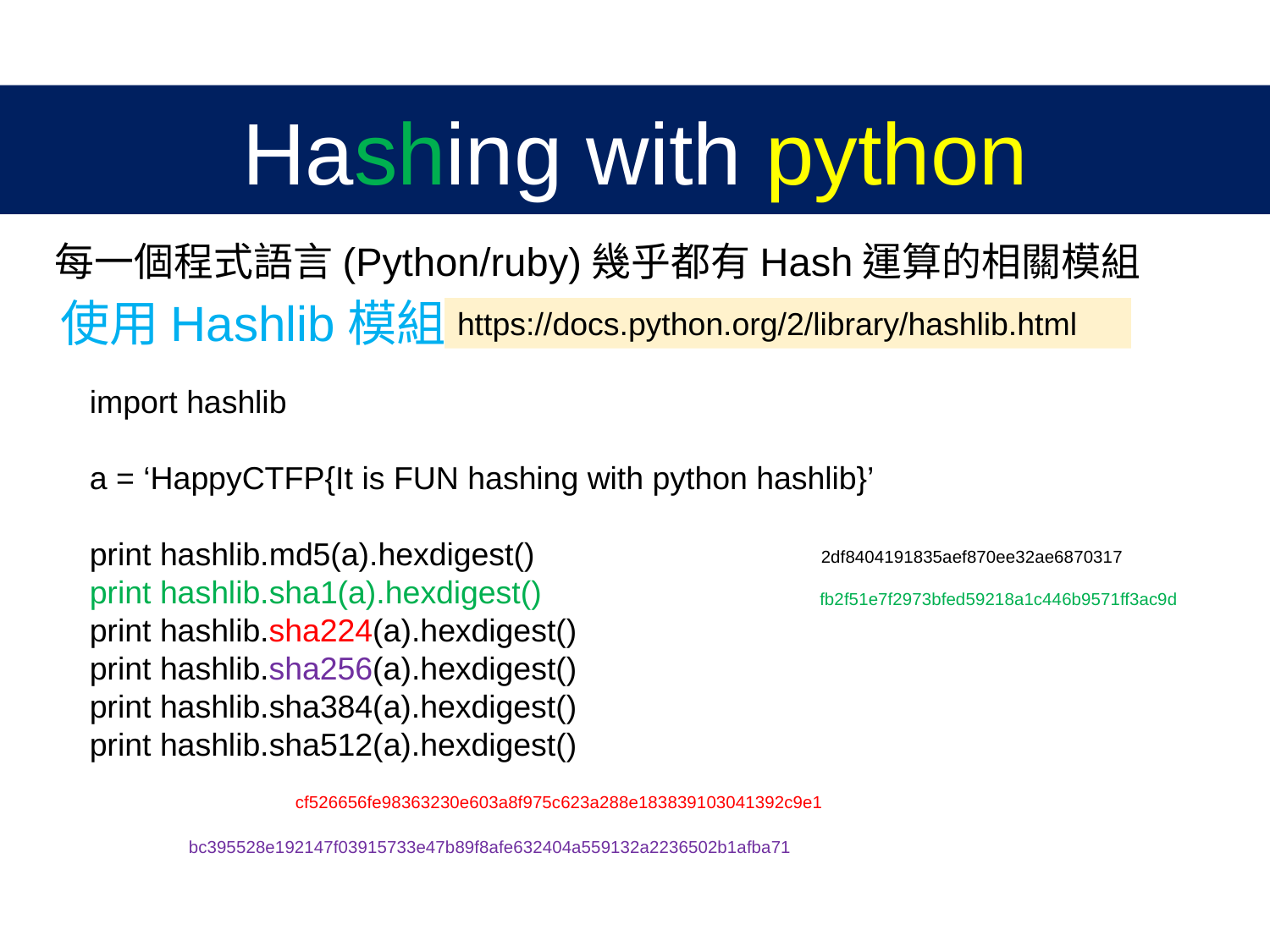

Hashing with python
每一個程式語言(Python/ruby)幾乎都有Hash運算的相關模組
使用Hashlib模組
https://docs.python.org/2/library/hashlib.html
import hashlib

a = ‘HappyCTFP{It is FUN hashing with python hashlib}’

print hashlib.md5(a).hexdigest()
print hashlib.sha1(a).hexdigest()
print hashlib.sha224(a).hexdigest()
print hashlib.sha256(a).hexdigest()
print hashlib.sha384(a).hexdigest()
print hashlib.sha512(a).hexdigest()
2df8404191835aef870ee32ae6870317
fb2f51e7f2973bfed59218a1c446b9571ff3ac9d
cf526656fe98363230e603a8f975c623a288e183839103041392c9e1
bc395528e192147f03915733e47b89f8afe632404a559132a2236502b1afba71